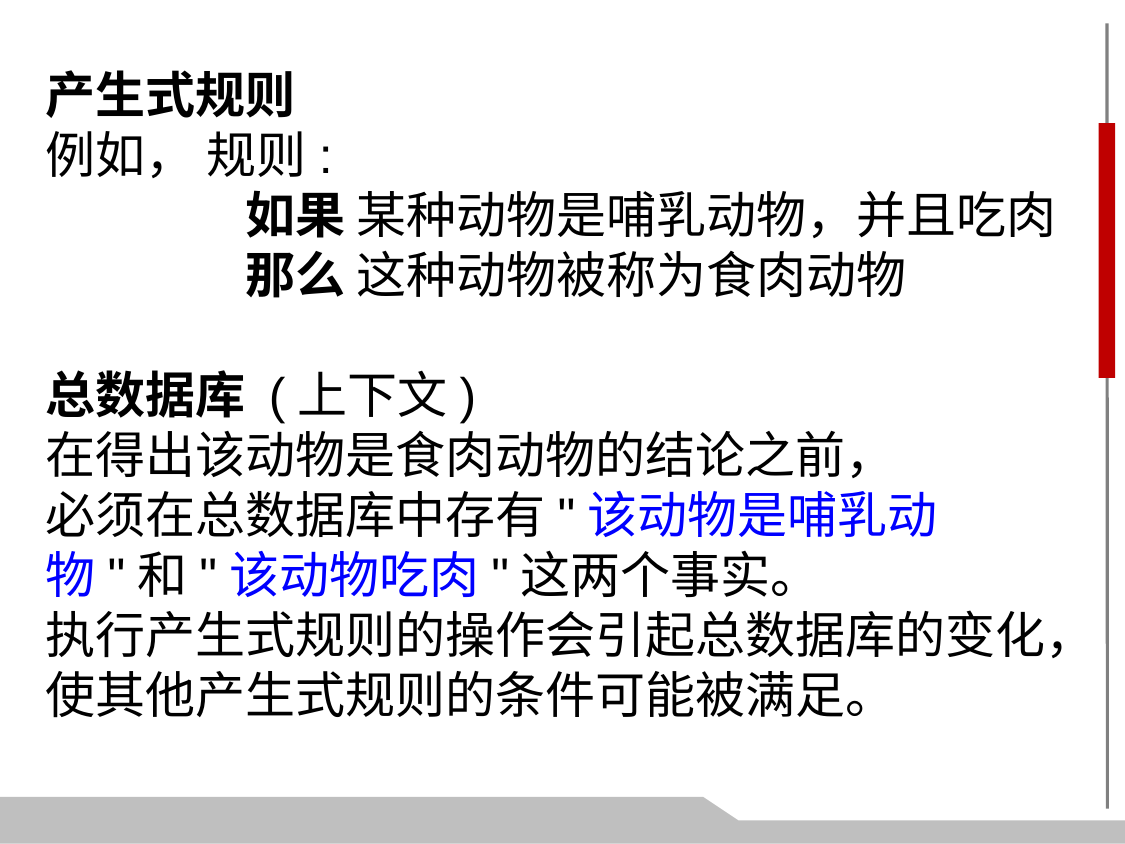

产生式规则
例如， 规则:
　　　　如果 某种动物是哺乳动物，并且吃肉
　　　　那么 这种动物被称为食肉动物

总数据库 (上下文)
在得出该动物是食肉动物的结论之前，
必须在总数据库中存有"该动物是哺乳动物"和"该动物吃肉"这两个事实。
执行产生式规则的操作会引起总数据库的变化，使其他产生式规则的条件可能被满足。